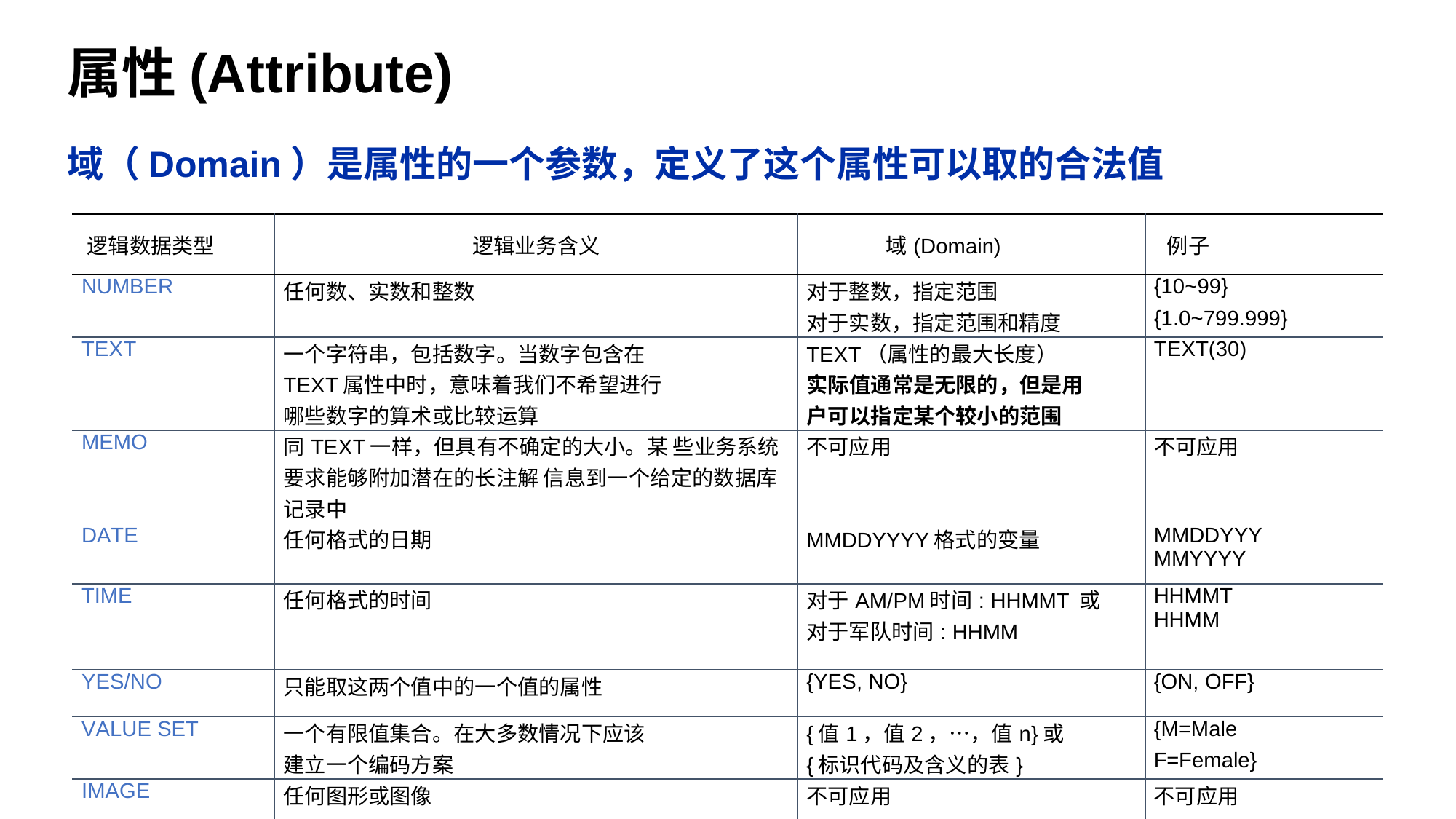

属性(Attribute)
域（Domain）是属性的一个参数，定义了这个属性可以取的合法值

| 逻辑数据类型 | 逻辑业务含义 | 域(Domain) | 例子 |
| --- | --- | --- | --- |
| NUMBER | 任何数、实数和整数 | 对于整数，指定范围 | {10~99} |
|  |  | 对于实数，指定范围和精度 | {1.0~799.999} |
| TEXT | 一个字符串，包括数字。当数字包含在 | TEXT（属性的最大长度） | TEXT(30) |
|  | TEXT属性中时，意味着我们不希望进行 | 实际值通常是无限的，但是用 |  |
|  | 哪些数字的算术或比较运算 | 户可以指定某个较小的范围 |  |
| MEMO | 同TEXT一样，但具有不确定的大小。某 些业务系统要求能够附加潜在的长注解 信息到一个给定的数据库记录中 | 不可应用 | 不可应用 |
| DATE | 任何格式的日期 | MMDDYYYY格式的变量 | MMDDYYY MMYYYY |
| TIME | 任何格式的时间 | 对于AM/PM时间: HHMMT 或 对于军队时间: HHMM | HHMMT HHMM |
| YES/NO | 只能取这两个值中的一个值的属性 | {YES, NO} | {ON, OFF} |
| VALUE SET | 一个有限值集合。在大多数情况下应该 | {值1，值2，…，值n}或 | {M=Male |
|  | 建立一个编码方案 | {标识代码及含义的表} | F=Female} |
| IMAGE | 任何图形或图像 | 不可应用 | 不可应用 |